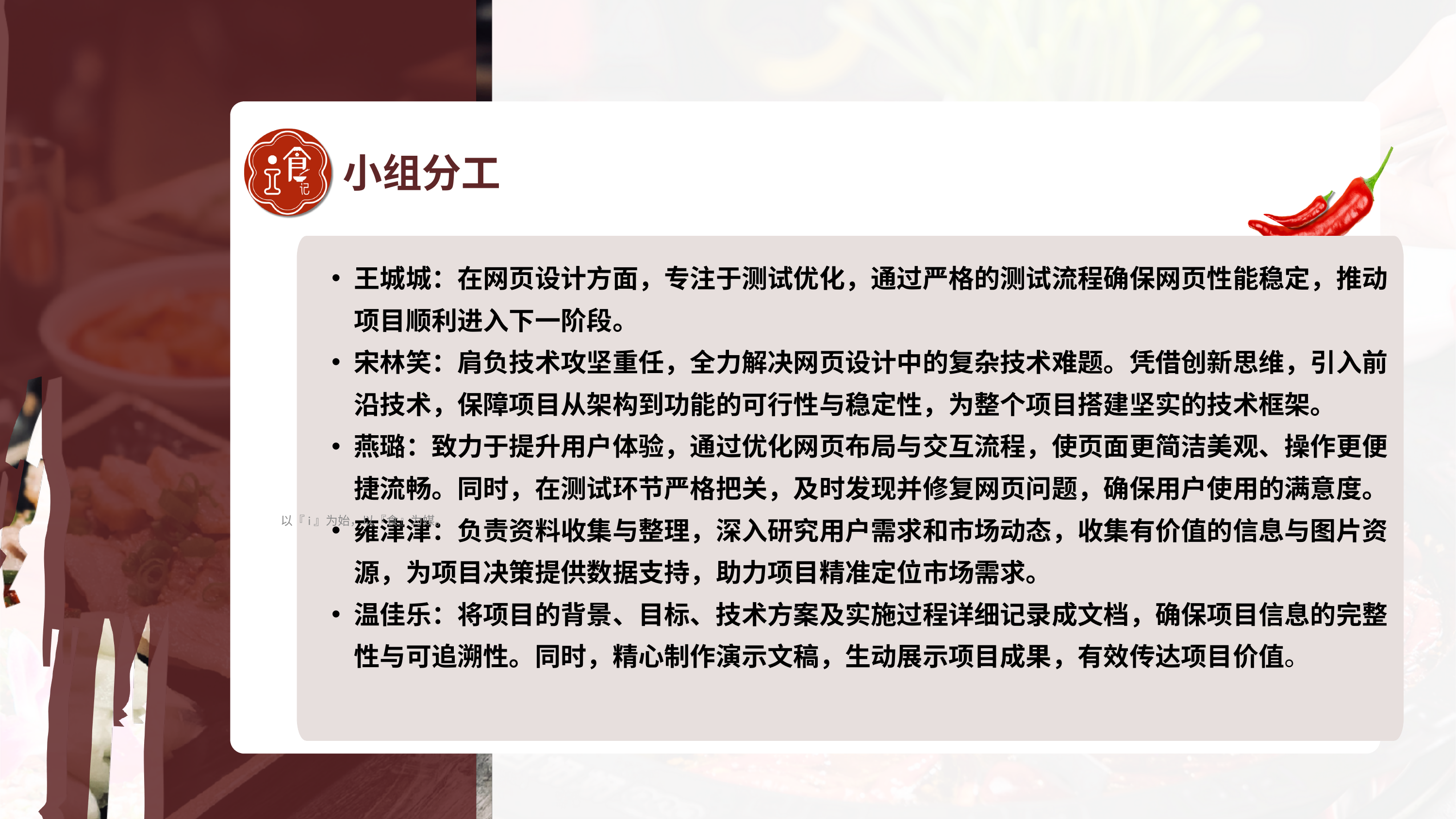

小组分工

王城城：在网页设计方面，专注于测试优化，通过严格的测试流程确保网页性能稳定，推动项目顺利进入下一阶段。​
宋林笑：肩负技术攻坚重任，全力解决网页设计中的复杂技术难题。凭借创新思维，引入前沿技术，保障项目从架构到功能的可行性与稳定性，为整个项目搭建坚实的技术框架。​
燕璐：致力于提升用户体验，通过优化网页布局与交互流程，使页面更简洁美观、操作更便捷流畅。同时，在测试环节严格把关，及时发现并修复网页问题，确保用户使用的满意度。​
雍津津：负责资料收集与整理，深入研究用户需求和市场动态，收集有价值的信息与图片资源，为项目决策提供数据支持，助力项目精准定位市场需求。​
温佳乐：将项目的背景、目标、技术方案及实施过程详细记录成文档，确保项目信息的完整性与可追溯性。同时，精心制作演示文稿，生动展示项目成果，有效传达项目价值。

以『i』为始，以『食』为媒。